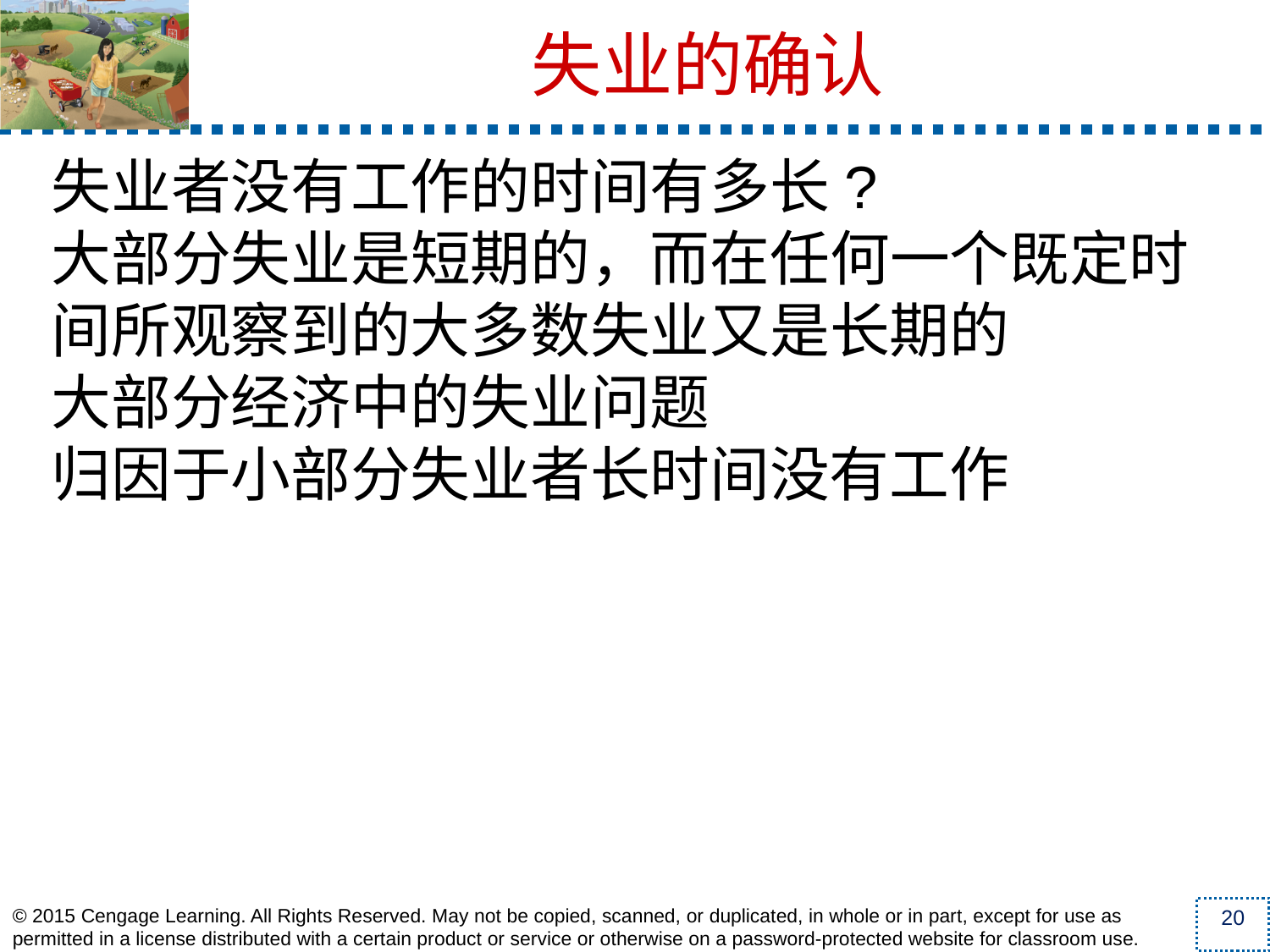

失业的确认
失业者没有工作的时间有多长?
大部分失业是短期的，而在任何一个既定时间所观察到的大多数失业又是长期的
大部分经济中的失业问题
归因于小部分失业者长时间没有工作
20
© 2015 Cengage Learning. All Rights Reserved. May not be copied, scanned, or duplicated, in whole or in part, except for use as permitted in a license distributed with a certain product or service or otherwise on a password-protected website for classroom use.